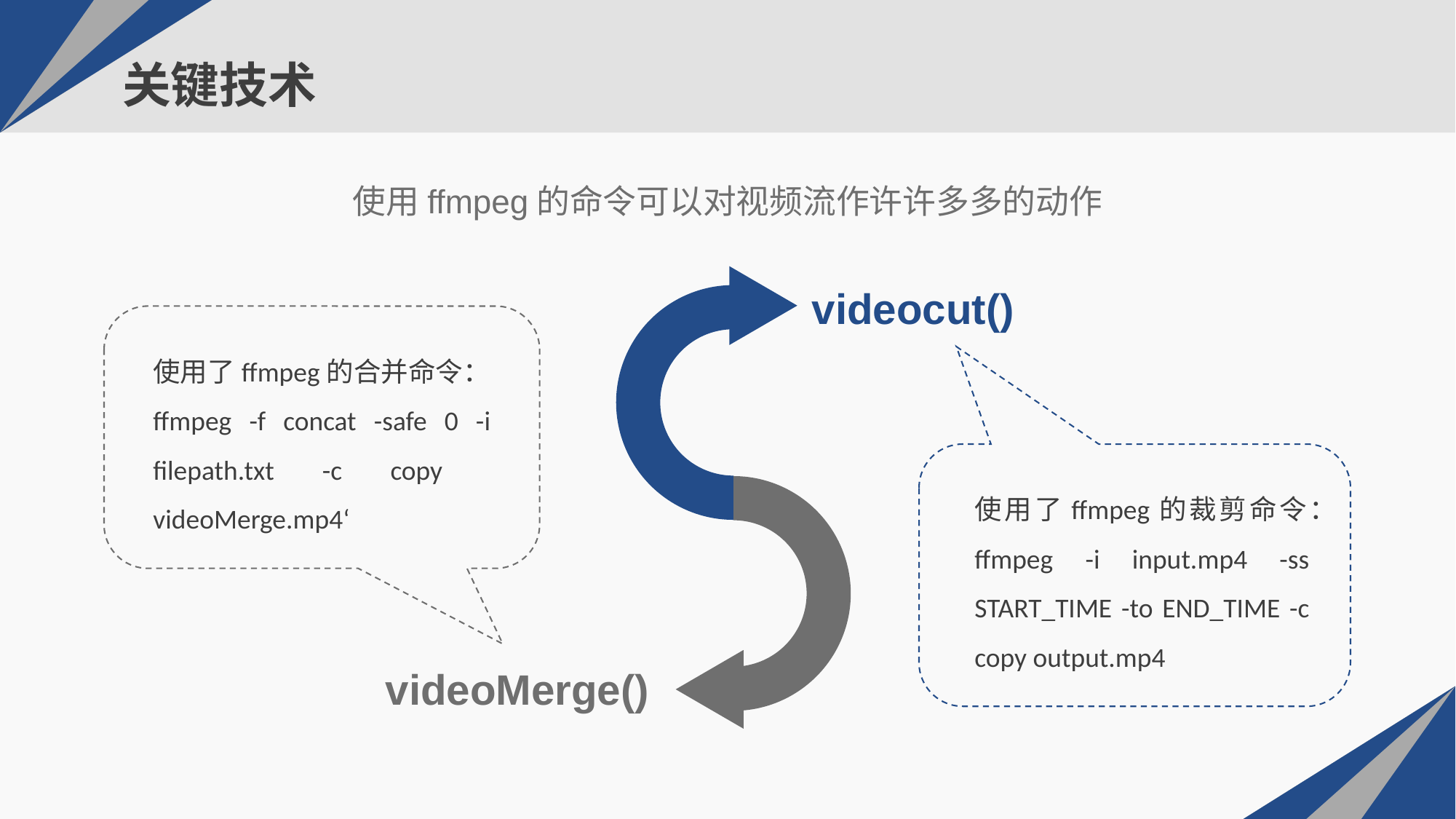

# 关键技术
使用ffmpeg的命令可以对视频流作许许多多的动作

videocut()

使用了ffmpeg的合并命令：ffmpeg -f concat -safe 0 -i filepath.txt -c copy  videoMerge.mp4‘

使用了ffmpeg的裁剪命令：ffmpeg -i input.mp4 -ss START_TIME -to END_TIME -c copy output.mp4

videoMerge()